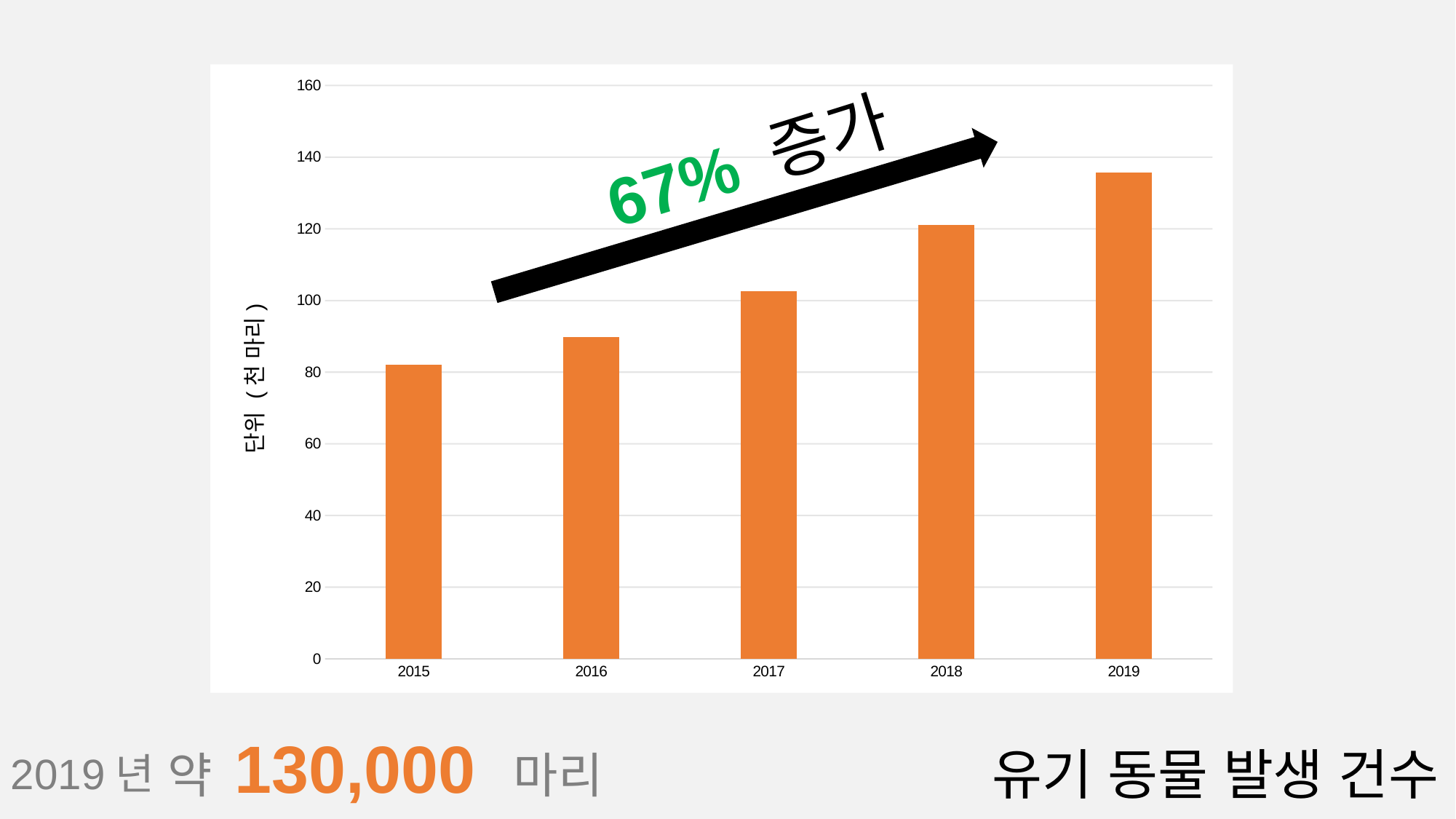

### Chart

| Category | 계열 1 | 계열 2 | 계열 3 |
|---|---|---|---|
| 2015 | 82.08 | None | None |
| 2016 | 89.73 | None | None |
| 2017 | 102.59 | None | None |
| 2018 | 121.01 | None | None |
| 2019 | 135.79 | None | None |
67% 증가

약 130,000 마리
유기 동물 발생 건수
2019년